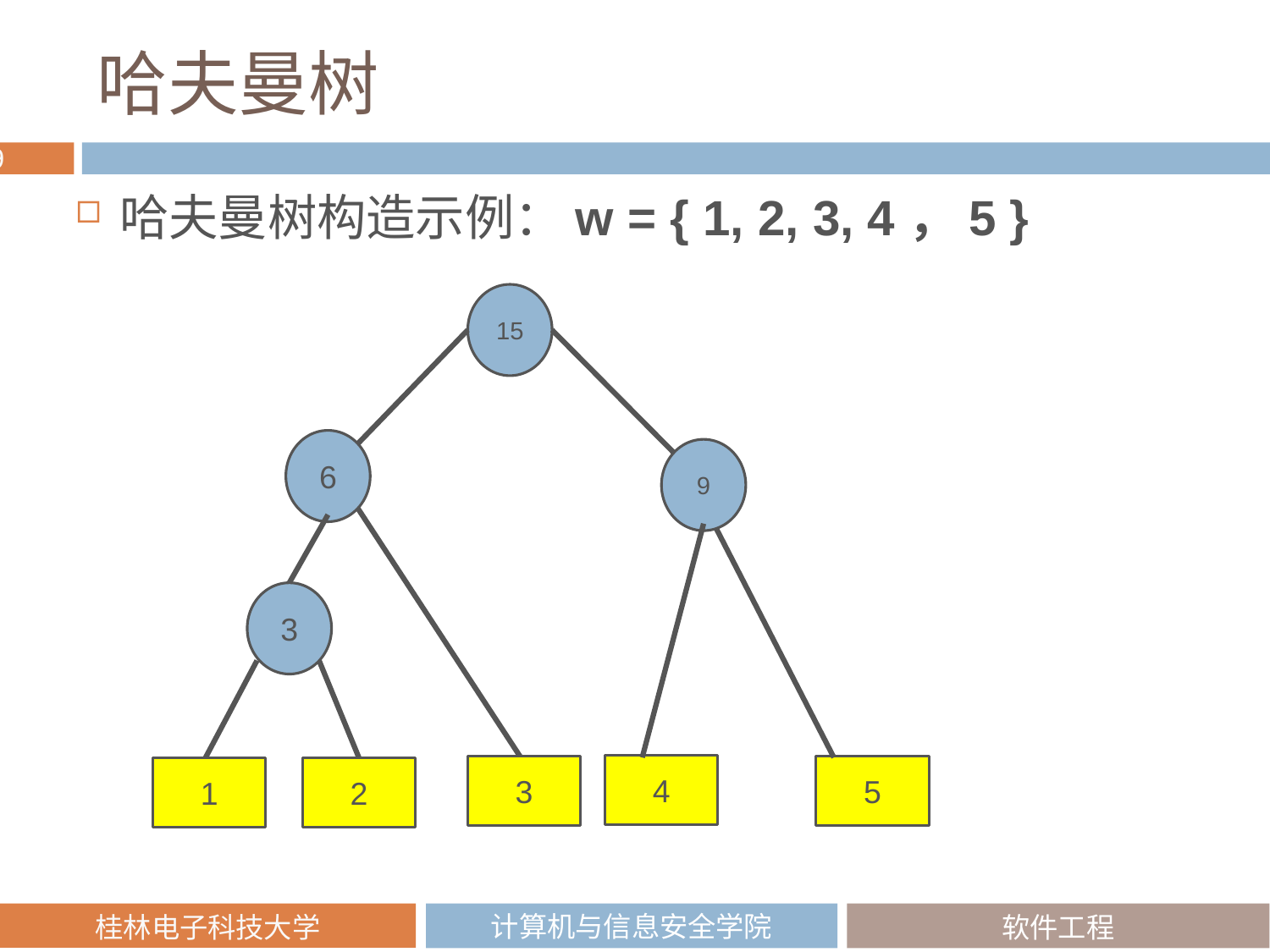

# 哈夫曼树
哈夫曼树构造示例：w = { 1, 2, 3, 4，5 }
15
6
9
3
4
5
3
1
2